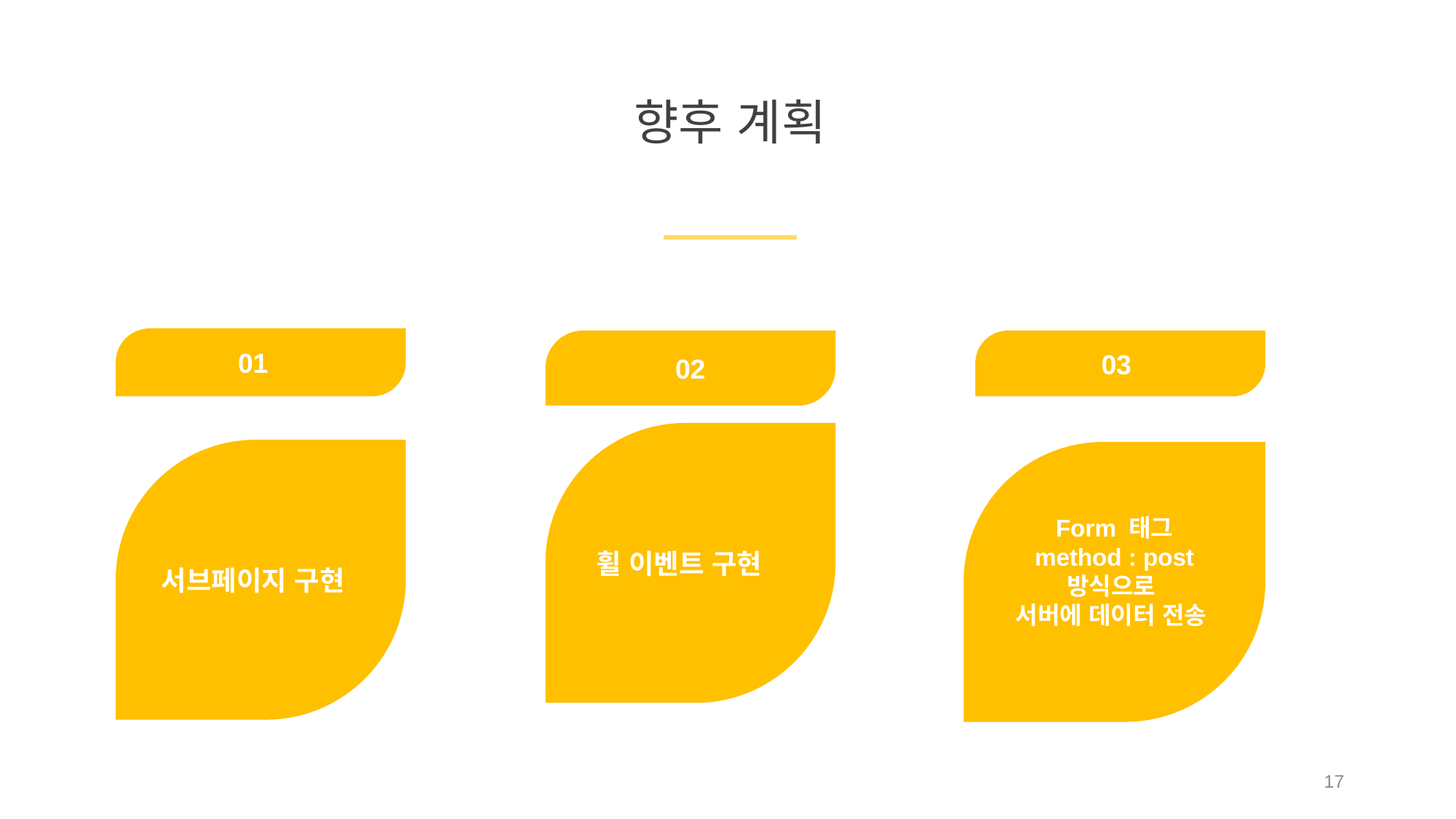

향후 계획
01
02
03
휠 이벤트 구현
서브페이지 구현
Form 태그
method : post
방식으로
서버에 데이터 전송
17